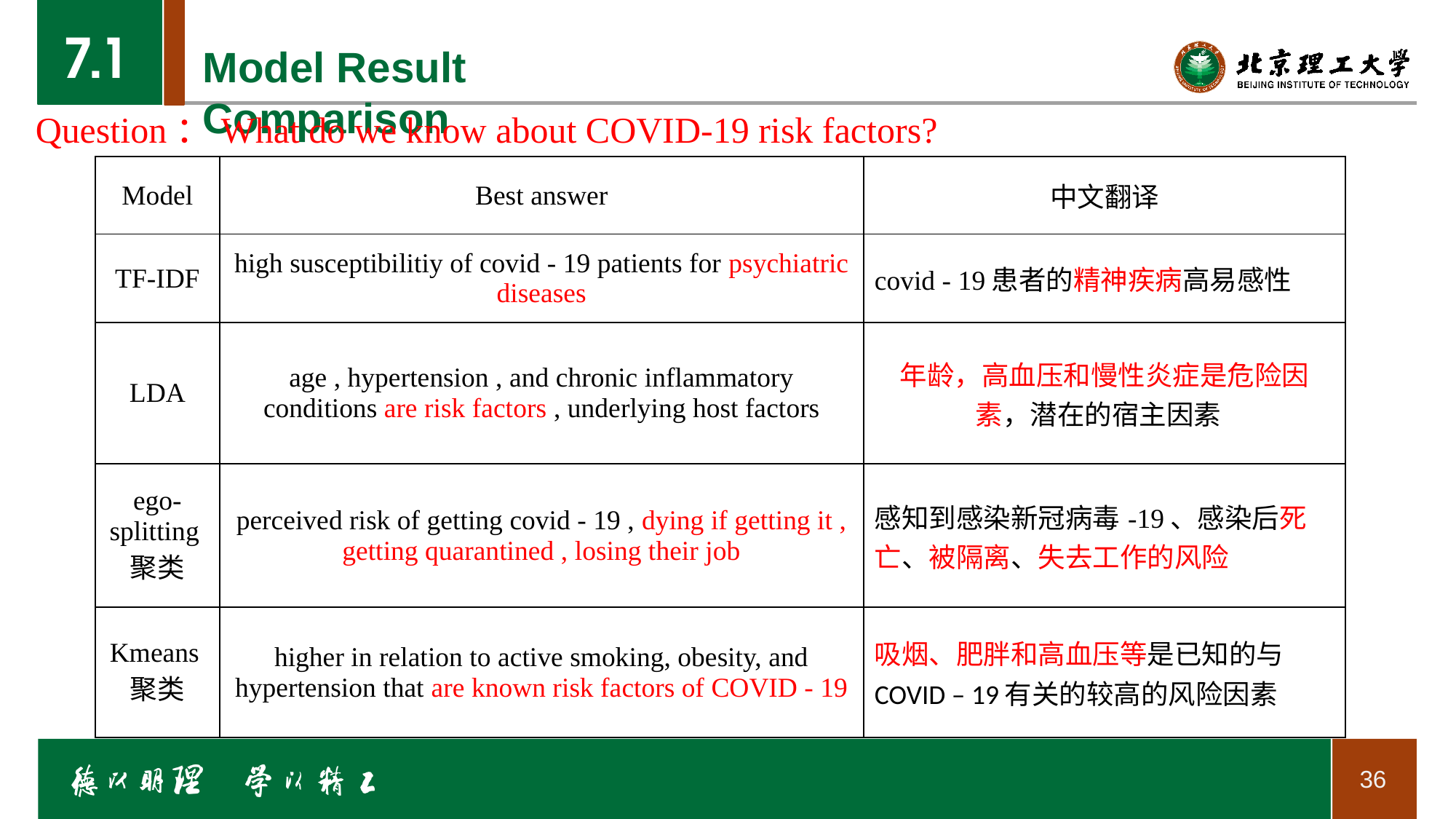

7.1
# Model Result Comparison
 Question：What do we know about COVID-19 risk factors?
| Model | Best answer | 中文翻译 |
| --- | --- | --- |
| TF-IDF | high susceptibilitiy of covid - 19 patients for psychiatric diseases | covid - 19患者的精神疾病高易感性 |
| LDA | age , hypertension , and chronic inflammatory conditions are risk factors , underlying host factors | 年龄，高血压和慢性炎症是危险因素，潜在的宿主因素 |
| ego-splitting聚类 | perceived risk of getting covid - 19 , dying if getting it , getting quarantined , losing their job | 感知到感染新冠病毒-19、感染后死亡、被隔离、失去工作的风险 |
| Kmeans聚类 | higher in relation to active smoking, obesity, and hypertension that are known risk factors of COVID - 19 | 吸烟、肥胖和高血压等是已知的与COVID – 19有关的较高的风险因素 |
36